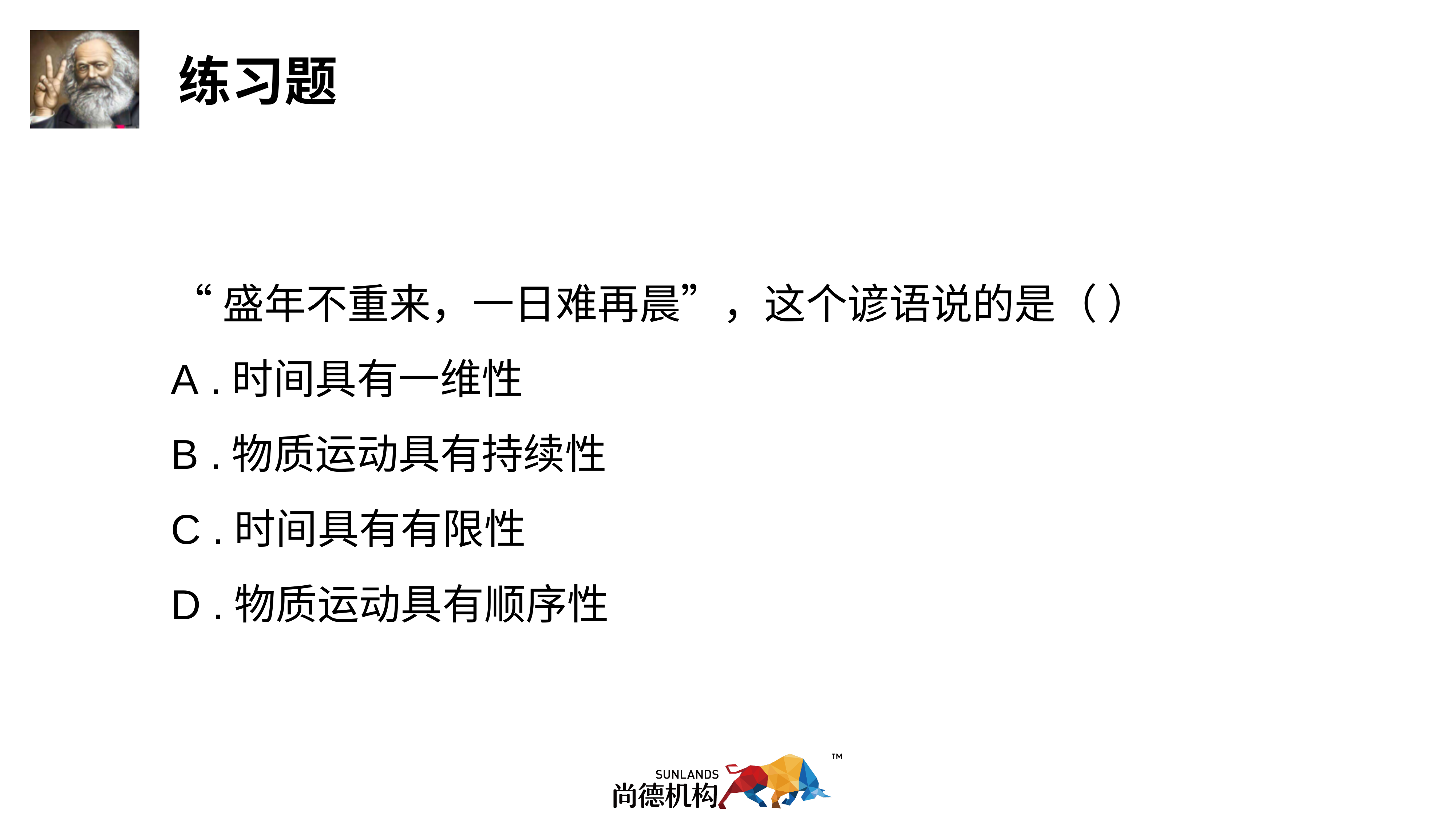

“盛年不重来，一日难再晨”，这个谚语说的是（ ）
A .时间具有一维性
B .物质运动具有持续性
C .时间具有有限性
D .物质运动具有顺序性